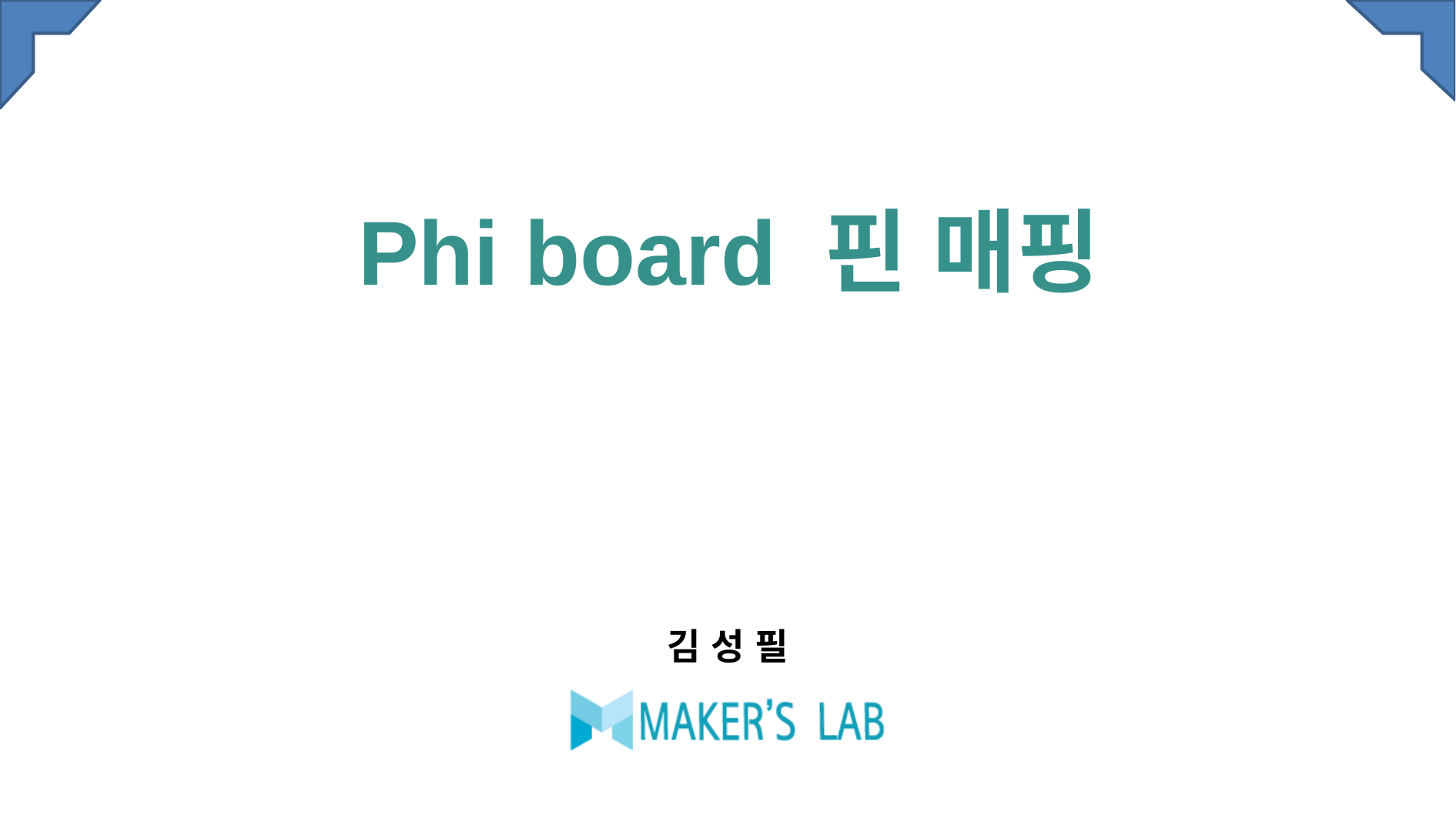

# Phi board 핀 매핑

김 성 필